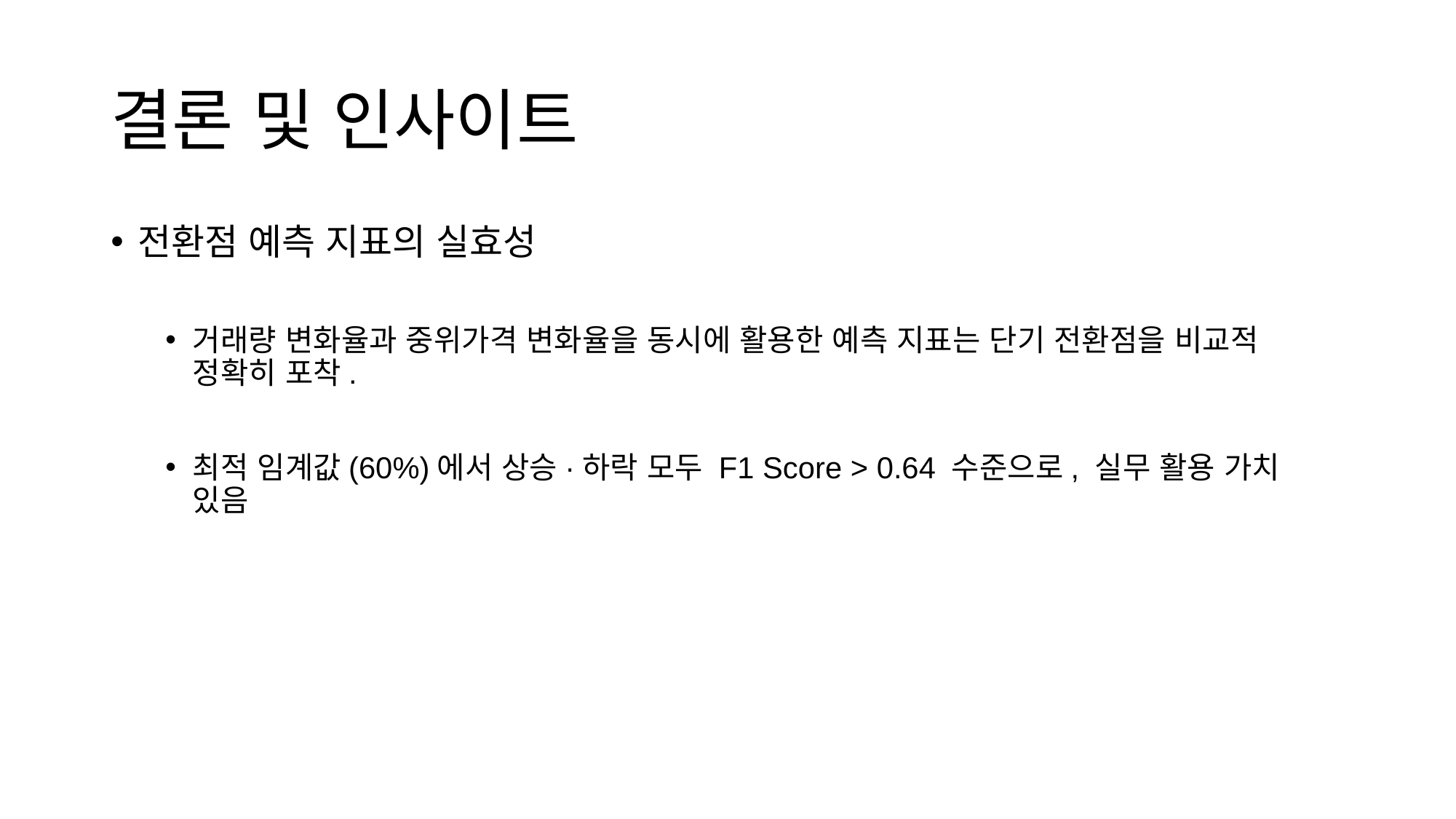

# 결론 및 인사이트
전환점 예측 지표의 실효성

거래량 변화율과 중위가격 변화율을 동시에 활용한 예측 지표는 단기 전환점을 비교적 정확히 포착.

최적 임계값(60%)에서 상승·하락 모두 F1 Score > 0.64 수준으로, 실무 활용 가치 있음